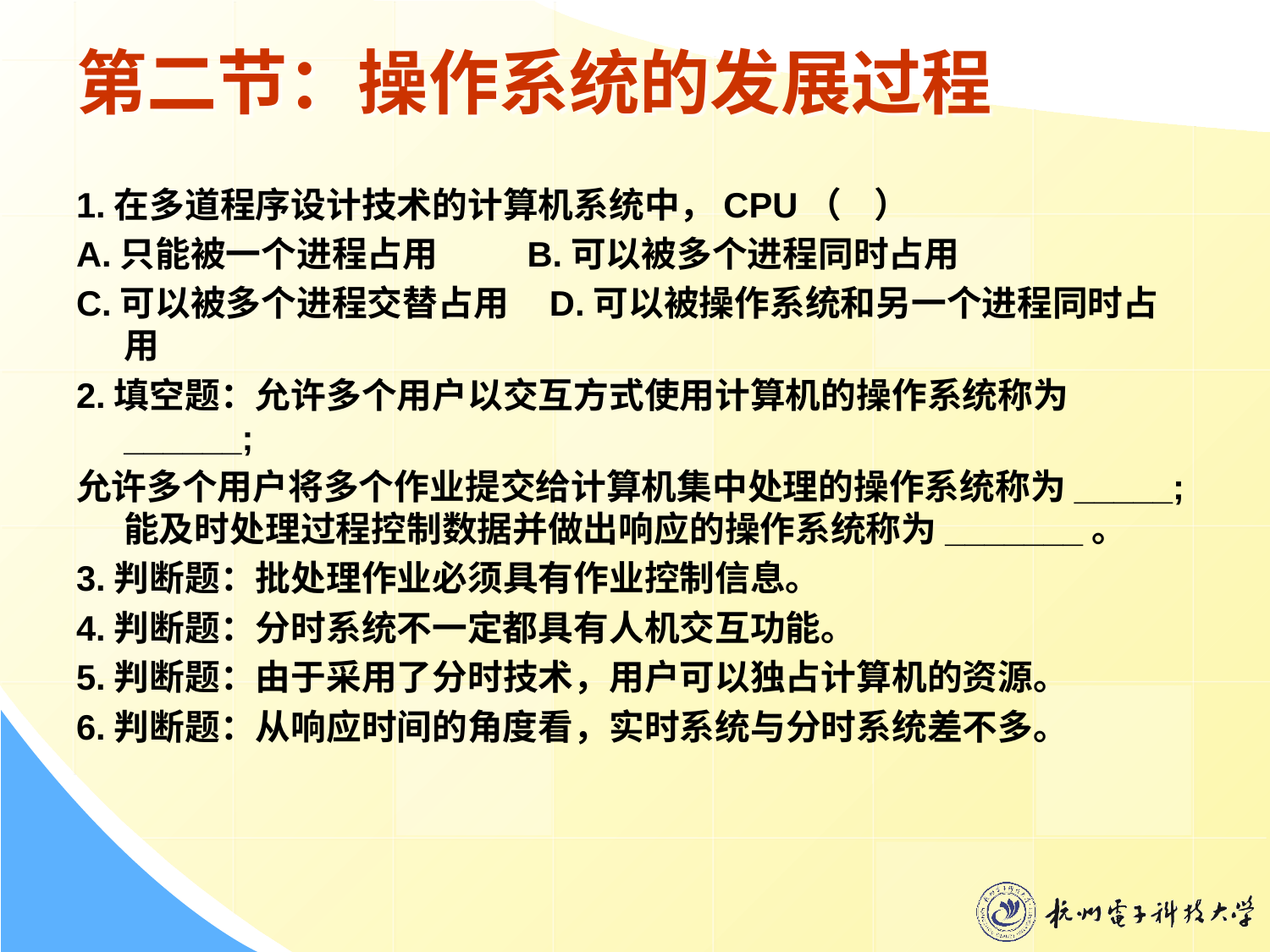

# 第二节：操作系统的发展过程
1.在多道程序设计技术的计算机系统中，CPU（    ）
A.只能被一个进程占用          B.可以被多个进程同时占用
C.可以被多个进程交替占用    D.可以被操作系统和另一个进程同时占用
2.填空题：允许多个用户以交互方式使用计算机的操作系统称为______;
允许多个用户将多个作业提交给计算机集中处理的操作系统称为_____;能及时处理过程控制数据并做出响应的操作系统称为_______。
3.判断题：批处理作业必须具有作业控制信息。
4.判断题：分时系统不一定都具有人机交互功能。
5.判断题：由于采用了分时技术，用户可以独占计算机的资源。
6.判断题：从响应时间的角度看，实时系统与分时系统差不多。